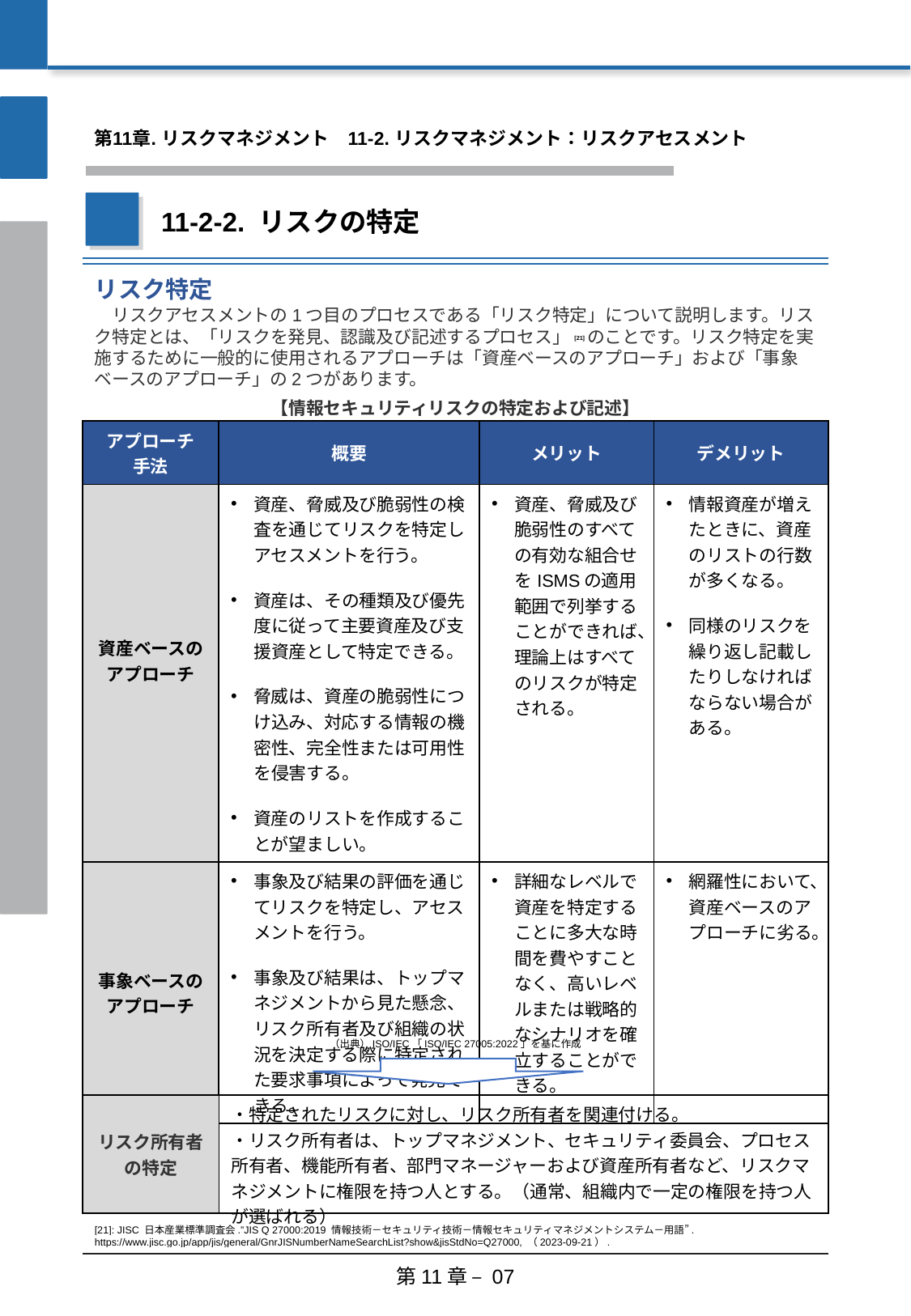

第11章. リスクマネジメント
　11-2. リスクマネジメント：リスクアセスメント
11-2-2. リスクの特定
リスク特定
　リスクアセスメントの1つ目のプロセスである「リスク特定」について説明します。リスク特定とは、「リスクを発見、認識及び記述するプロセス」[21]のことです。リスク特定を実施するために一般的に使用されるアプローチは「資産ベースのアプローチ」および「事象ベースのアプローチ」の2つがあります。
【情報セキュリティリスクの特定および記述】
| アプローチ 手法 | 概要 | メリット | デメリット |
| --- | --- | --- | --- |
| 資産ベースの アプローチ | 資産、脅威及び脆弱性の検査を通じてリスクを特定しアセスメントを行う。 資産は、その種類及び優先度に従って主要資産及び支援資産として特定できる。 脅威は、資産の脆弱性につけ込み、対応する情報の機密性、完全性または可用性を侵害する。 資産のリストを作成することが望ましい。 | 資産、脅威及び脆弱性のすべての有効な組合せをISMSの適用範囲で列挙することができれば、理論上はすべてのリスクが特定される。 | 情報資産が増えたときに、資産のリストの行数が多くなる。 同様のリスクを繰り返し記載したりしなければならない場合がある。 |
| 事象ベースの アプローチ | 事象及び結果の評価を通じてリスクを特定し、アセスメントを行う。 事象及び結果は、トップマネジメントから見た懸念、リスク所有者及び組織の状況を決定する際に特定された要求事項によって発見できる。 | 詳細なレベルで資産を特定することに多大な時間を費やすことなく、高いレベルまたは戦略的なシナリオを確立することができる。 | 網羅性において、資産ベースのアプローチに劣る。 |
（出典）ISO/IEC「ISO/IEC 27005:2022」を基に作成

| リスク所有者の特定 | ・特定されたリスクに対し、リスク所有者を関連付ける。 ・リスク所有者は、トップマネジメント、セキュリティ委員会、プロセス所有者、機能所有者、部門マネージャーおよび資産所有者など、リスクマネジメントに権限を持つ人とする。（通常、組織内で一定の権限を持つ人が選ばれる） |
| --- | --- |
[21]: JISC 日本産業標準調査会.”JIS Q 27000:2019 情報技術－セキュリティ技術－情報セキュリティマネジメントシステム－用語”. https://www.jisc.go.jp/app/jis/general/GnrJISNumberNameSearchList?show&jisStdNo=Q27000, （2023-09-21）.
第11章 – 07